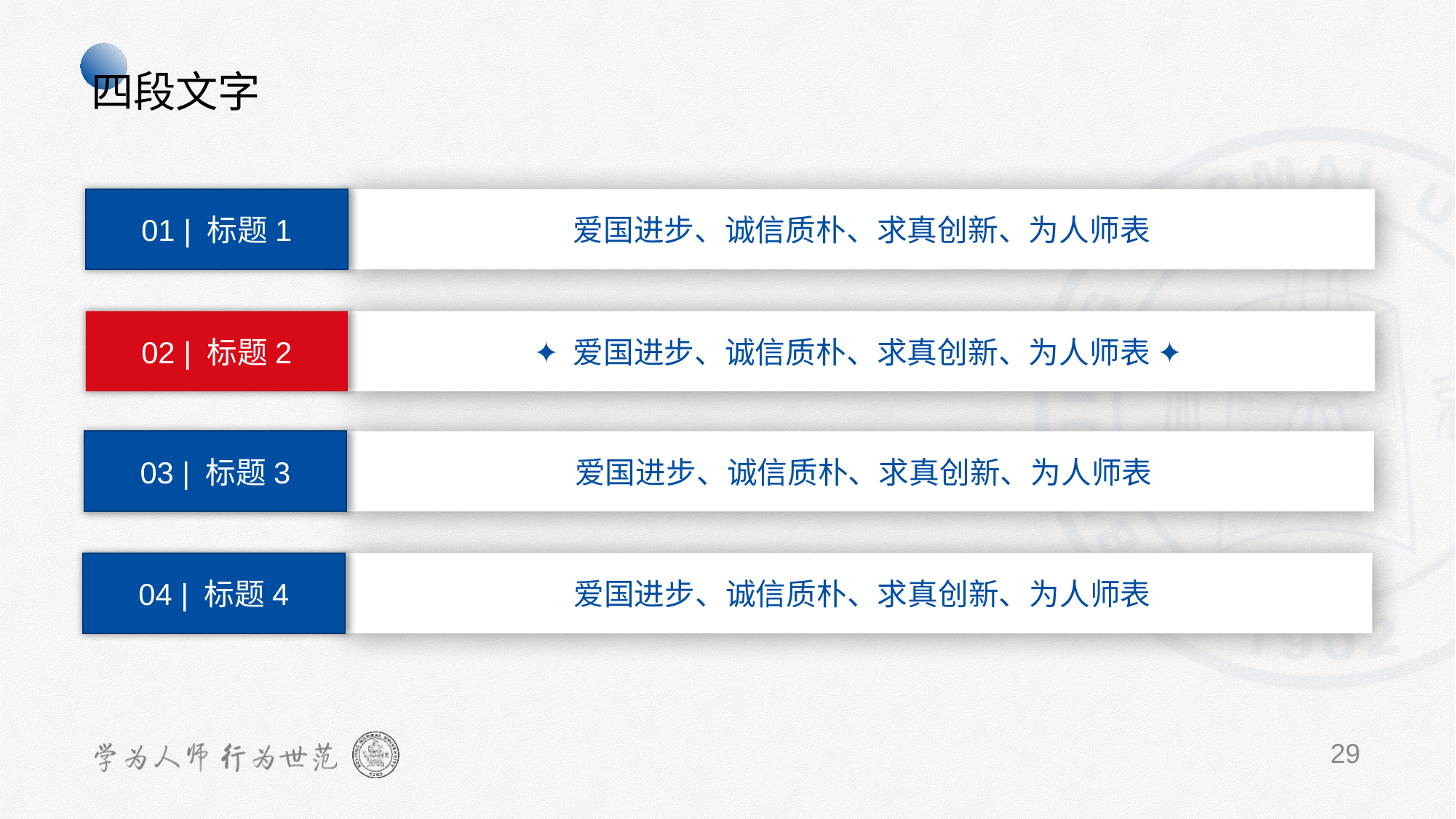

四段文字
01 | 标题1
 爱国进步、诚信质朴、求真创新、为人师表
02 | 标题2
✦ 爱国进步、诚信质朴、求真创新、为人师表 ✦
03 | 标题3
 爱国进步、诚信质朴、求真创新、为人师表
04 | 标题4
 爱国进步、诚信质朴、求真创新、为人师表